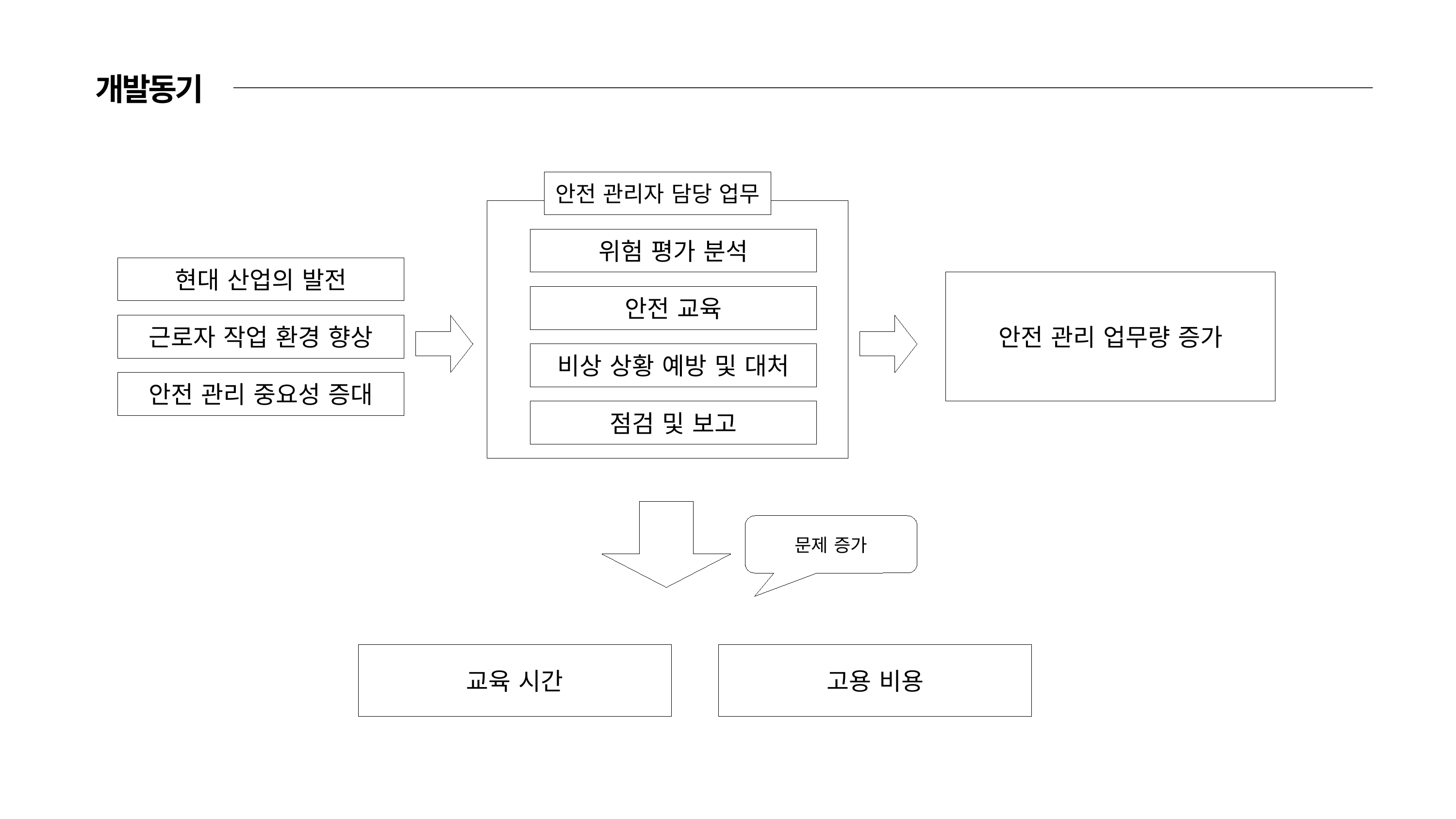

개발동기

안전 관리자 담당 업무

위험 평가 분석
현대 산업의 발전
안전 관리 업무량 증가
안전 교육
근로자 작업 환경 향상

비상 상황 예방 및 대처
안전 관리 중요성 증대
점검 및 보고

문제 증가
교육 시간
고용 비용